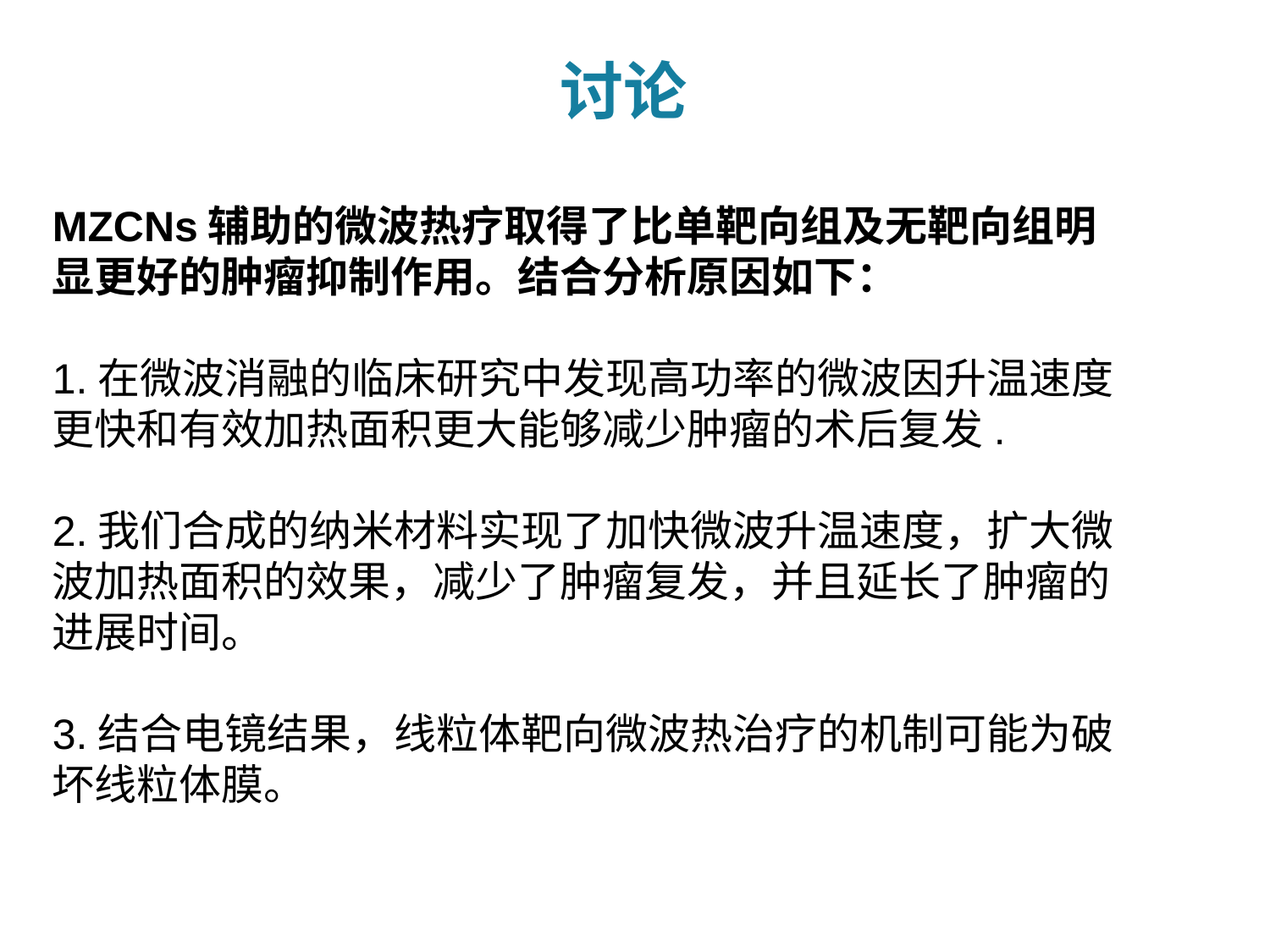

讨论
MZCNs辅助的微波热疗取得了比单靶向组及无靶向组明显更好的肿瘤抑制作用。结合分析原因如下：

1.在微波消融的临床研究中发现高功率的微波因升温速度更快和有效加热面积更大能够减少肿瘤的术后复发.

2.我们合成的纳米材料实现了加快微波升温速度，扩大微波加热面积的效果，减少了肿瘤复发，并且延长了肿瘤的进展时间。

3.结合电镜结果，线粒体靶向微波热治疗的机制可能为破坏线粒体膜。